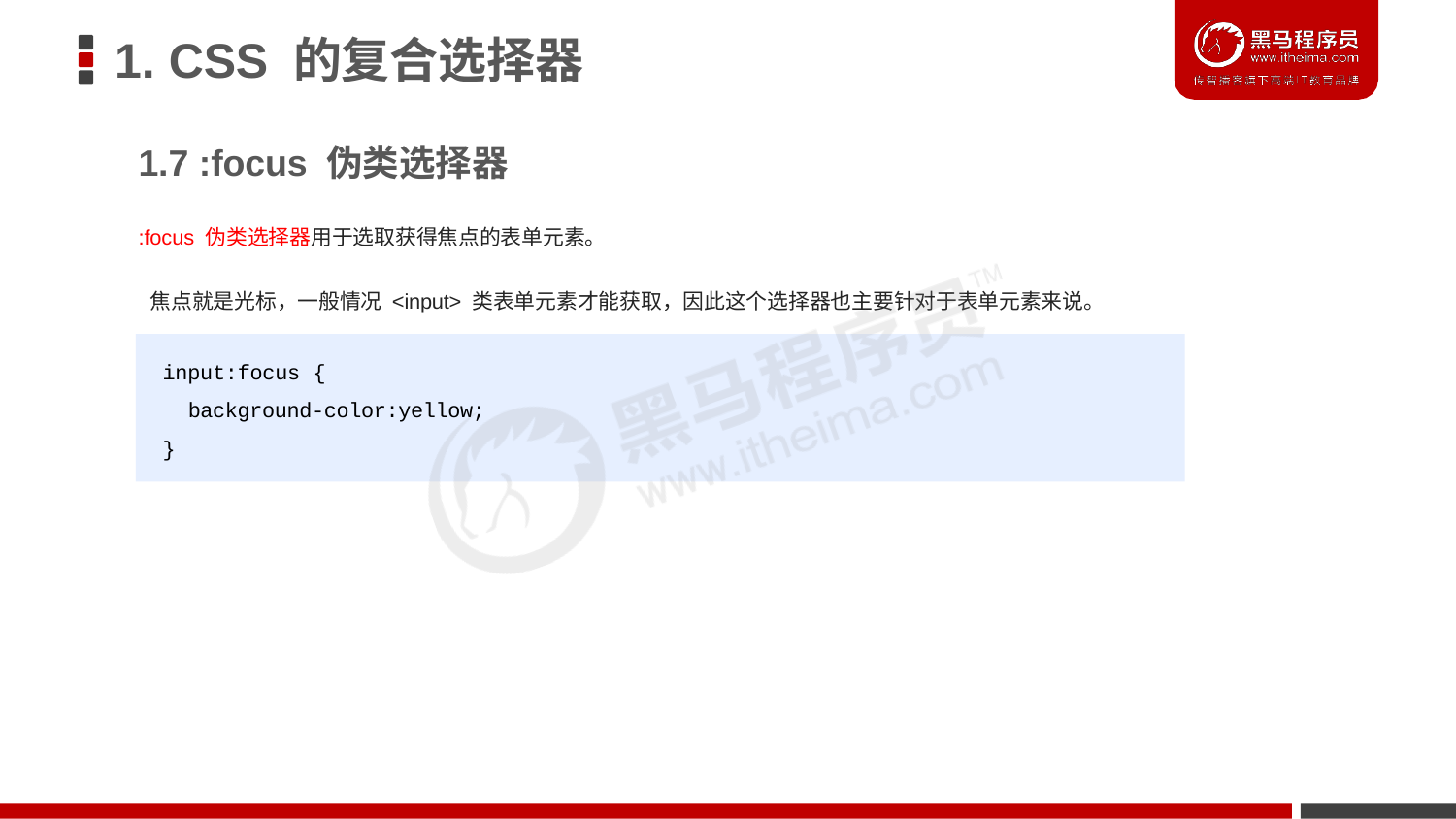

# 1. CSS 的复合选择器
1.7 :focus 伪类选择器

:focus 伪类选择器用于选取获得焦点的表单元素。

焦点就是光标，一般情况 <input> 类表单元素才能获取，因此这个选择器也主要针对于表单元素来说。

input:focus {
background-color:yellow;
}